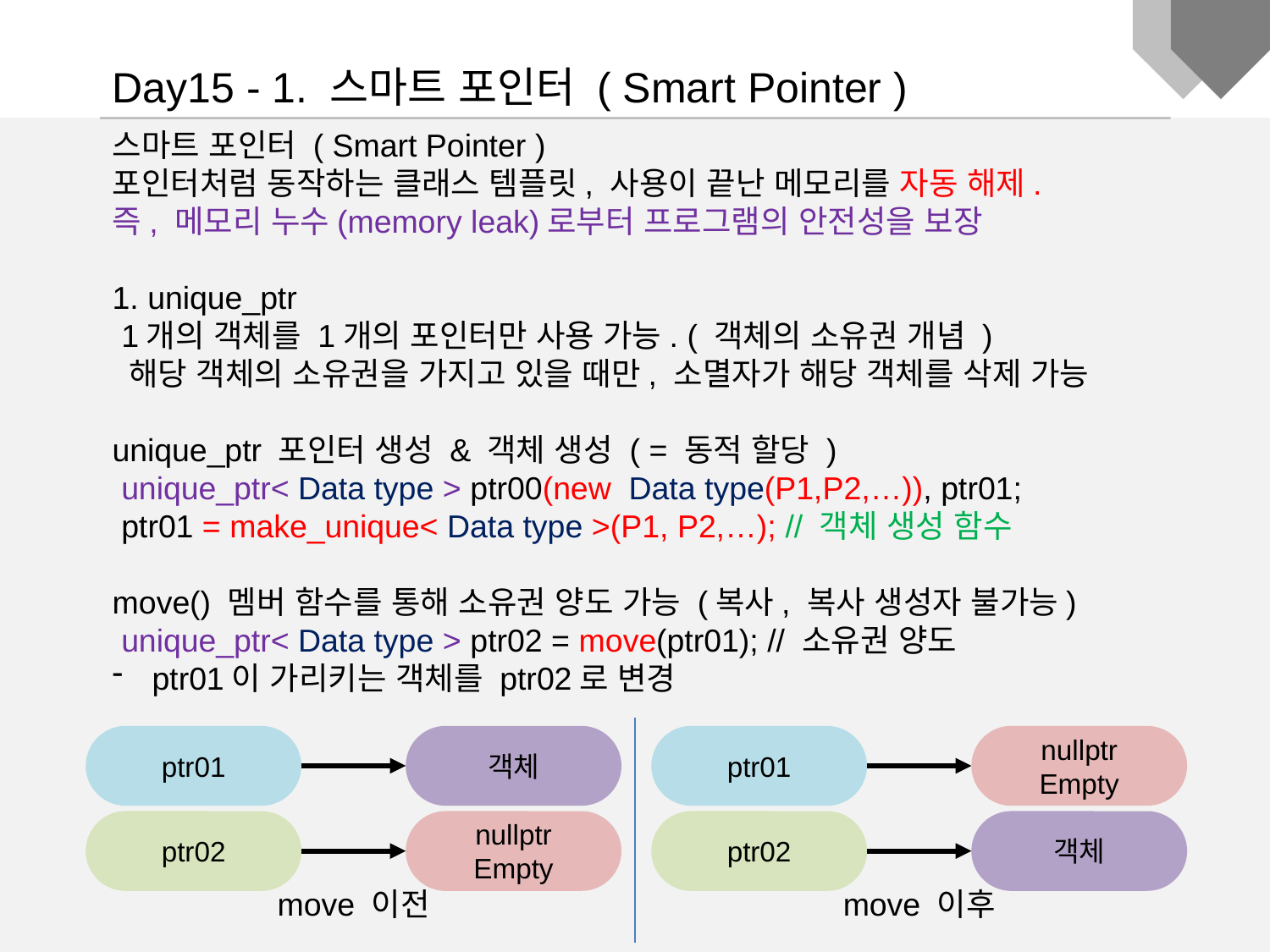

Day15 - 1. 스마트 포인터 ( Smart Pointer )
스마트 포인터 ( Smart Pointer )
포인터처럼 동작하는 클래스 템플릿, 사용이 끝난 메모리를 자동 해제.
즉, 메모리 누수(memory leak)로부터 프로그램의 안전성을 보장

1. unique_ptr
 1개의 객체를 1개의 포인터만 사용 가능. ( 객체의 소유권 개념 )
 해당 객체의 소유권을 가지고 있을 때만, 소멸자가 해당 객체를 삭제 가능

unique_ptr 포인터 생성 & 객체 생성 ( = 동적 할당 )
 unique_ptr< Data type > ptr00(new  Data type(P1,P2,…)), ptr01;
 ptr01 = make_unique< Data type >(P1, P2,…); // 객체 생성 함수

move() 멤버 함수를 통해 소유권 양도 가능 (복사, 복사 생성자 불가능)
 unique_ptr< Data type > ptr02 = move(ptr01); // 소유권 양도
ptr01이 가리키는 객체를 ptr02로 변경
ptr01
객체
ptr02
nullptr
Empty
ptr01
nullptr
Empty
ptr02
객체
move 이전
move 이후